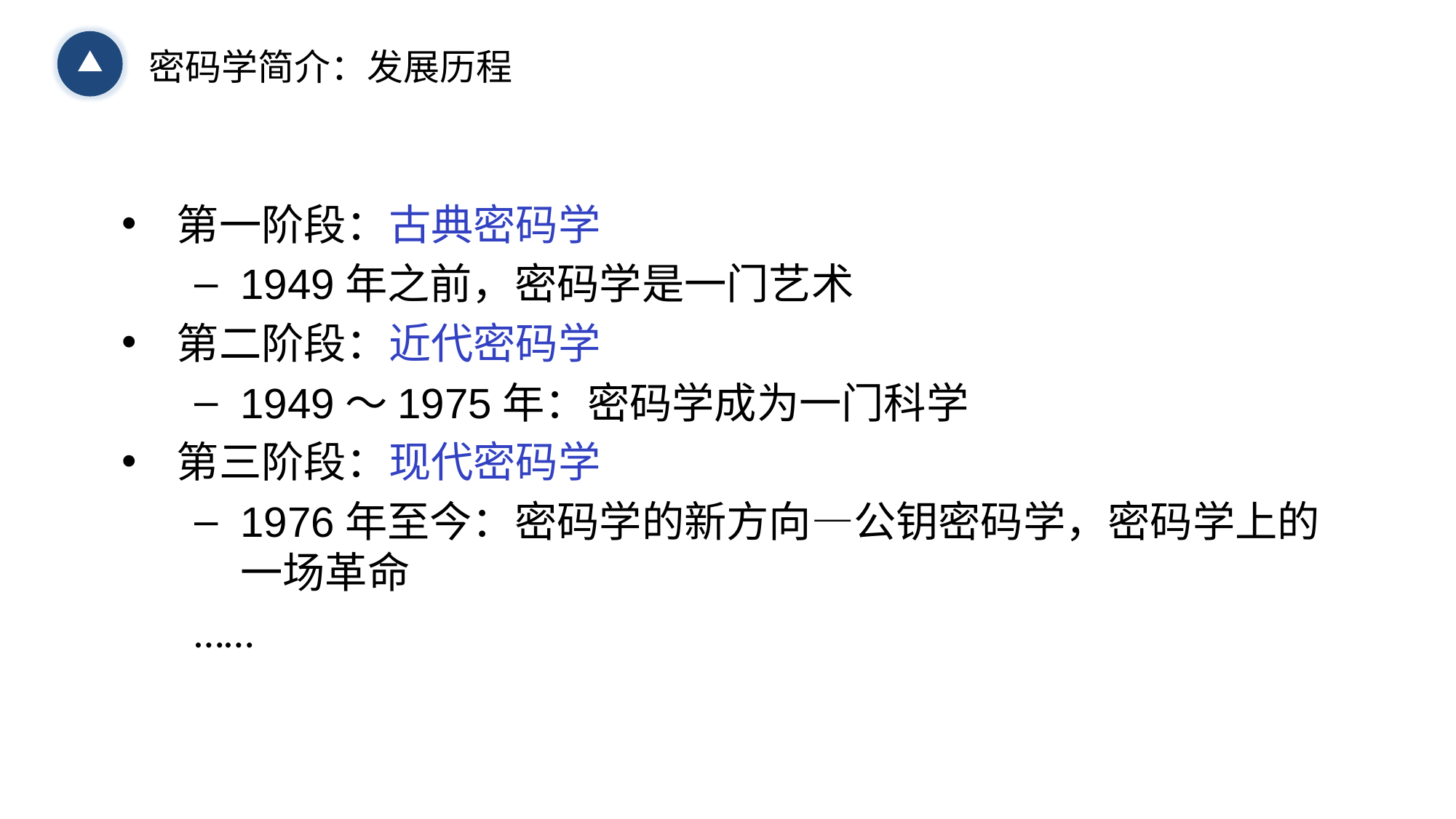

密码学简介：发展历程

第一阶段：古典密码学
1949年之前，密码学是一门艺术
第二阶段：近代密码学
1949～1975年：密码学成为一门科学
第三阶段：现代密码学
1976年至今：密码学的新方向—公钥密码学，密码学上的一场革命
……